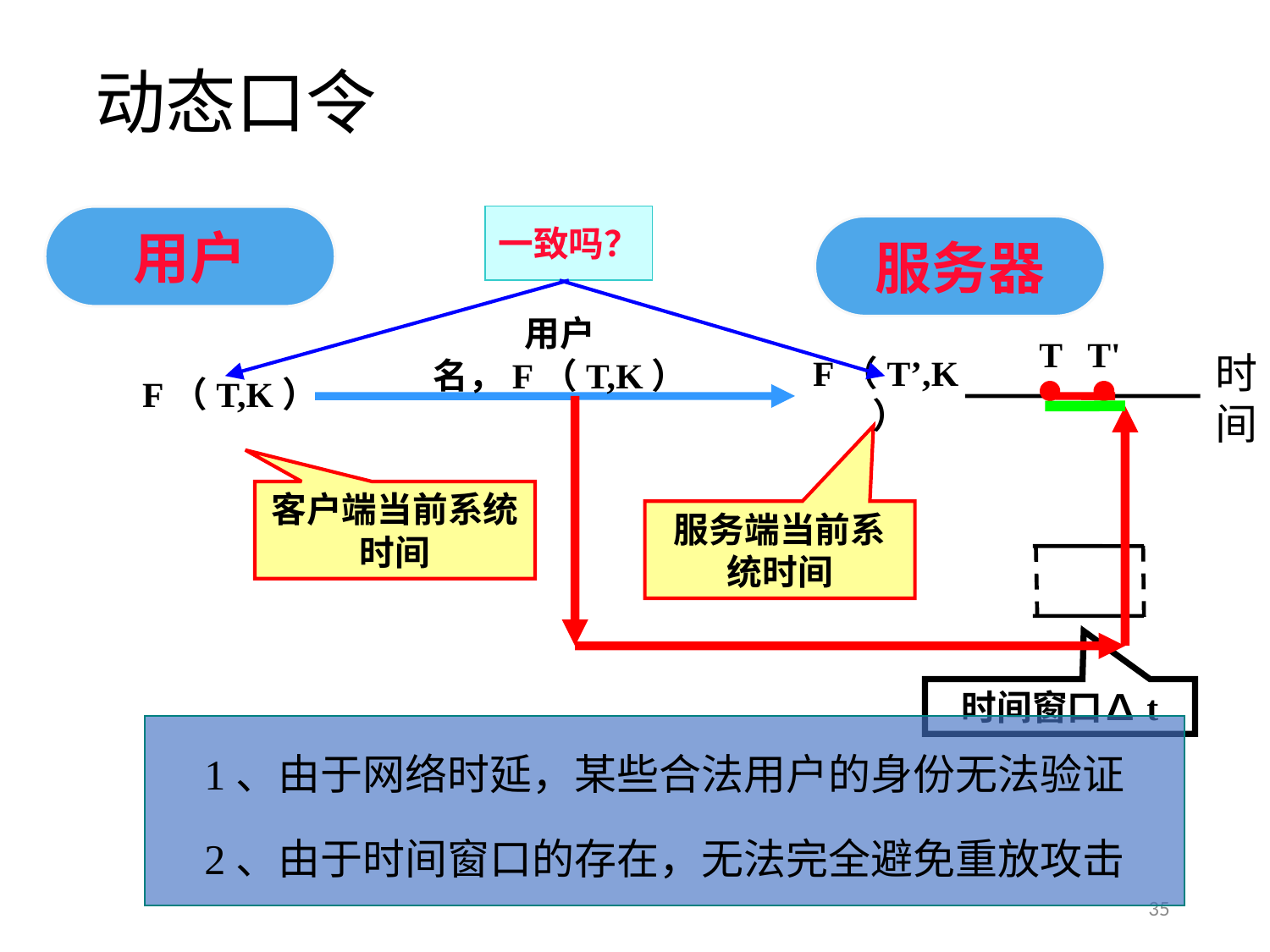

动态口令
一致吗？

用户
服务器
用户名，F（T,K）
T
T'
时间

F（T,K）
F（T’,K）

客户端当前系统时间
服务端当前系统时间

时间窗口∆t

1、由于网络时延，某些合法用户的身份无法验证
2、由于时间窗口的存在，无法完全避免重放攻击
35